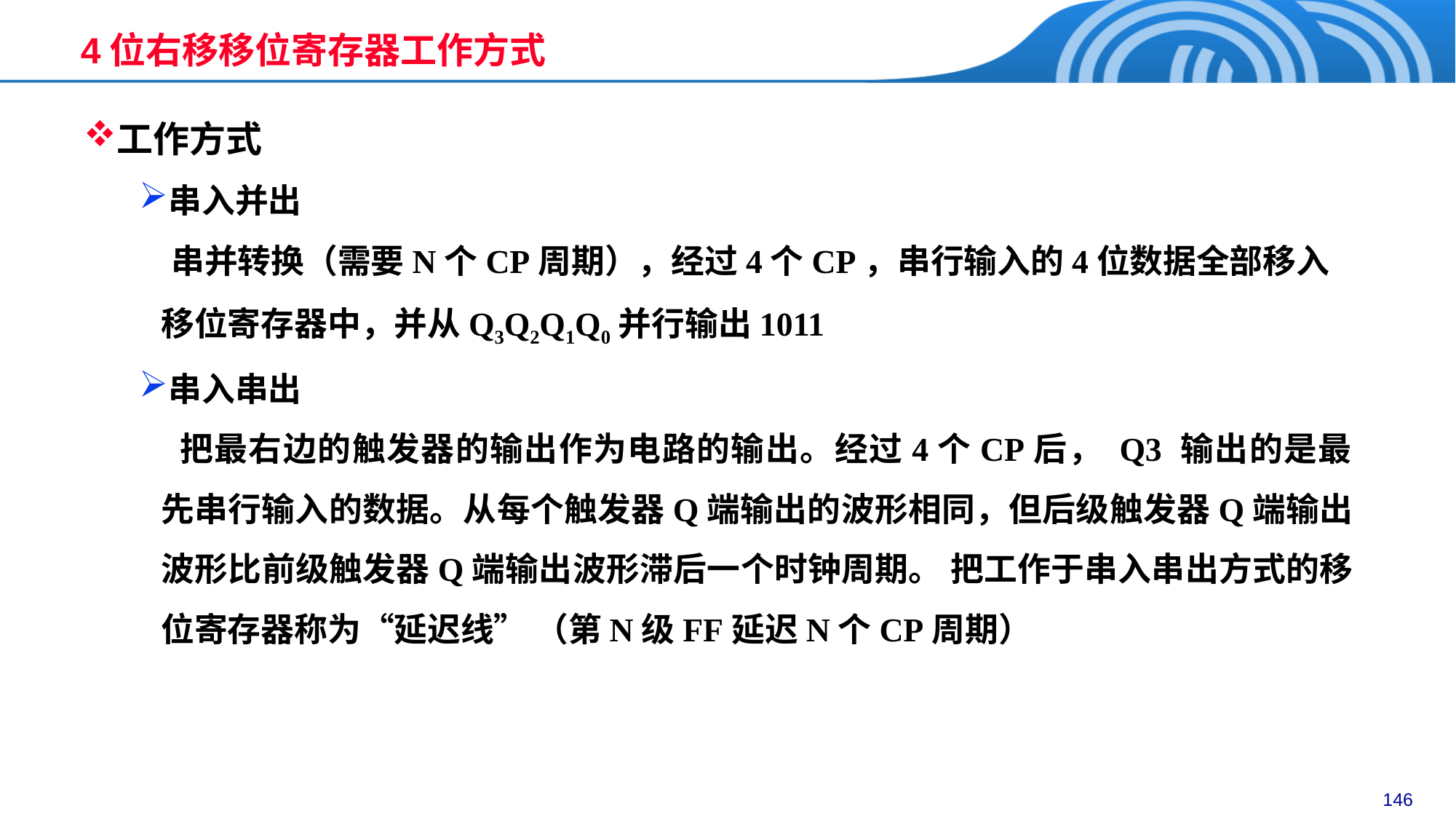

4位右移移位寄存器工作方式
工作方式
串入并出
      串并转换（需要N个CP周期），经过4个CP，串行输入的4位数据全部移入移位寄存器中，并从Q3Q2Q1Q0并行输出1011
串入串出
      把最右边的触发器的输出作为电路的输出。经过4个CP后， Q3 输出的是最
先串行输入的数据。从每个触发器Q端输出的波形相同，但后级触发器Q端输出波形比前级触发器Q端输出波形滞后一个时钟周期。 把工作于串入串出方式的移位寄存器称为“延迟线” （第N级FF延迟N个CP周期）